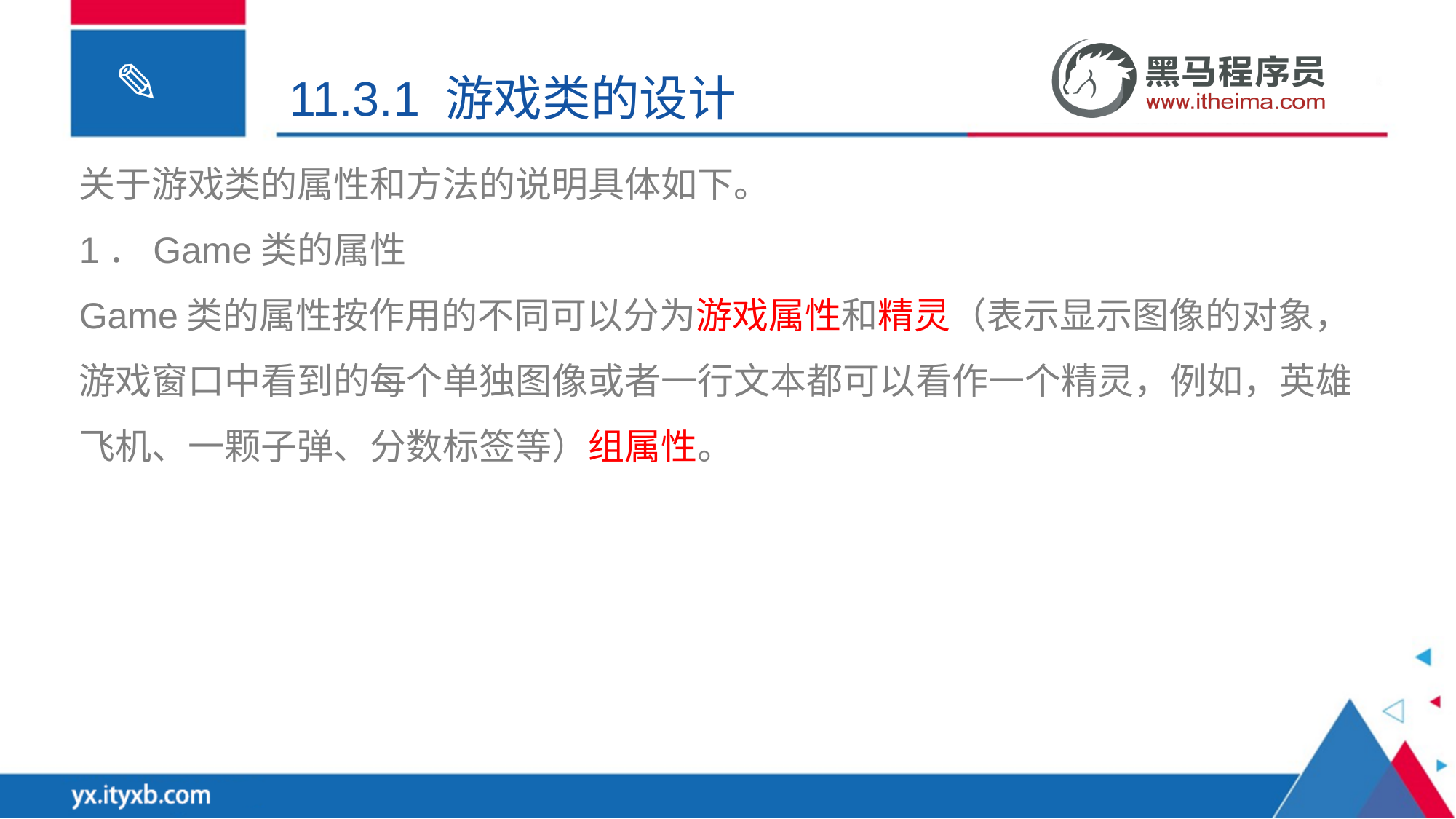

11.3.1 游戏类的设计
关于游戏类的属性和方法的说明具体如下。
1．Game类的属性
Game类的属性按作用的不同可以分为游戏属性和精灵（表示显示图像的对象，游戏窗口中看到的每个单独图像或者一行文本都可以看作一个精灵，例如，英雄飞机、一颗子弹、分数标签等）组属性。